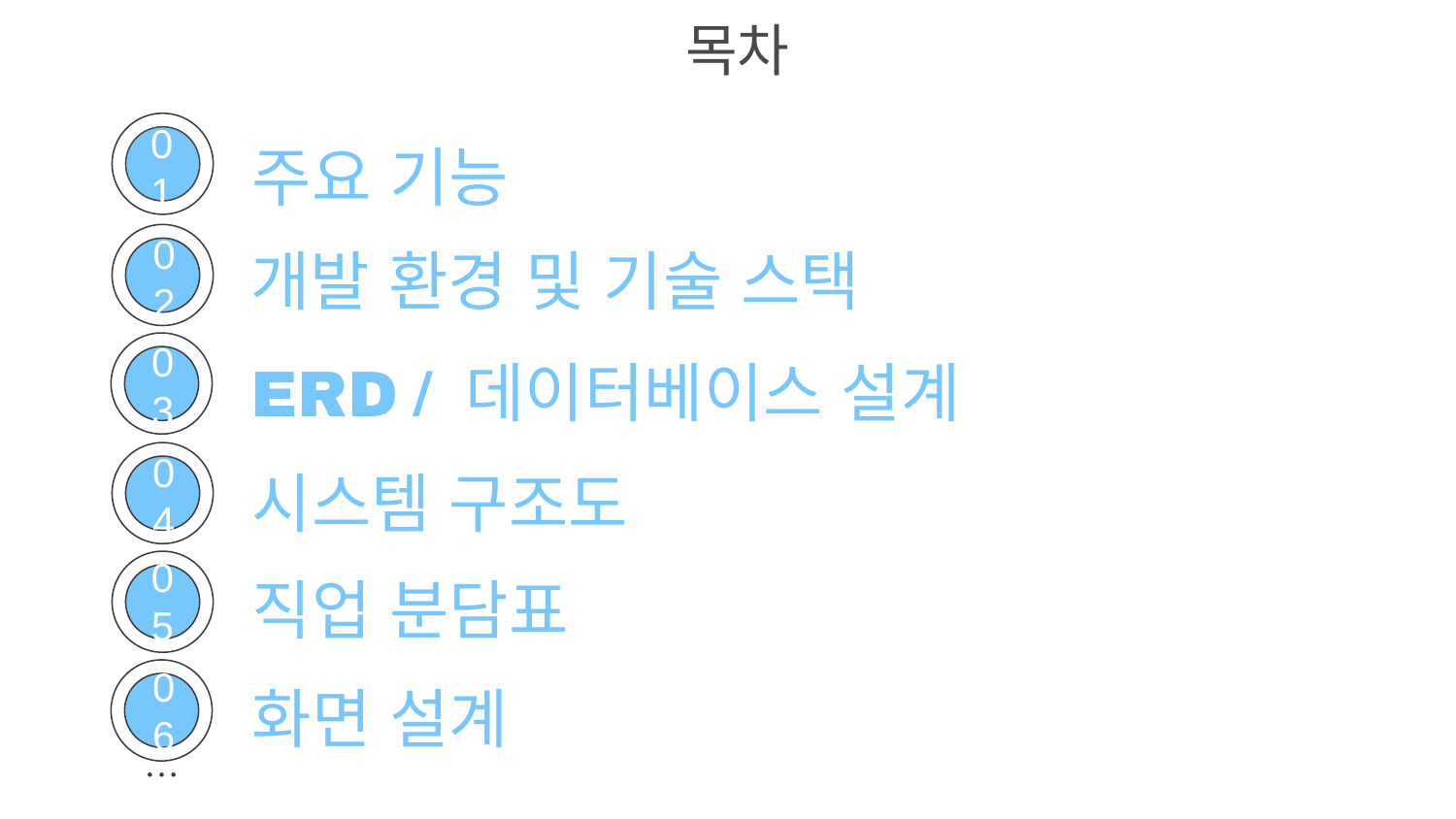

# 목차
주요 기능

01
개발 환경 및 기술 스택

02
ERD / 데이터베이스 설계

03
시스템 구조도

04
직업 분담표

05
화면 설계

04
06